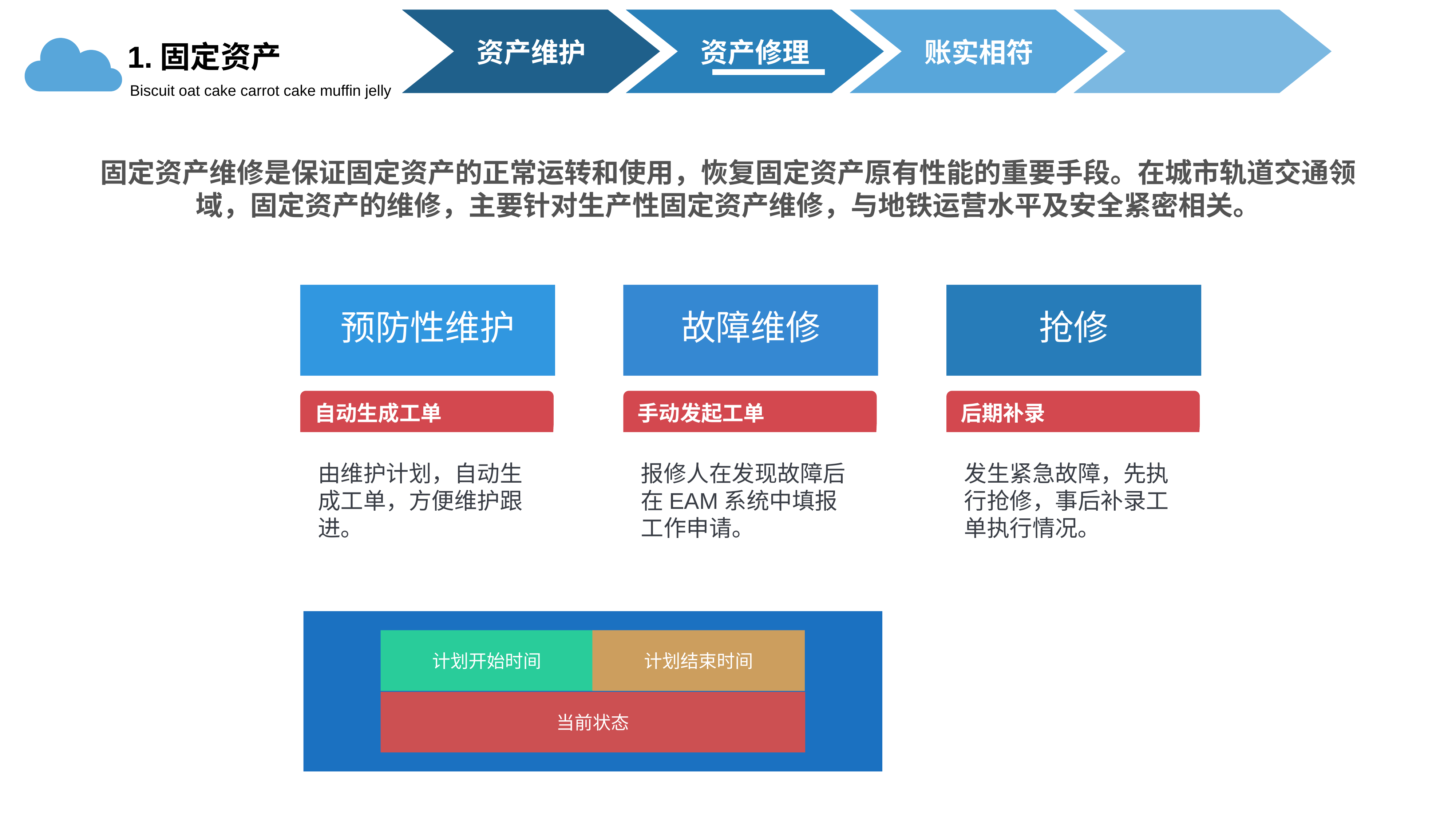

资产维护
资产修理
账实相符

1.固定资产

Biscuit oat cake carrot cake muffin jelly
固定资产维修是保证固定资产的正常运转和使用，恢复固定资产原有性能的重要手段。在城市轨道交通领域，固定资产的维修，主要针对生产性固定资产维修，与地铁运营水平及安全紧密相关。
预防性维护
故障维修
抢修

自动生成工单

由维护计划，自动生成工单，方便维护跟进。

手动发起工单

报修人在发现故障后在EAM系统中填报工作申请。

后期补录

发生紧急故障，先执行抢修，事后补录工单执行情况。

计划开始时间
计划结束时间
当前状态
45